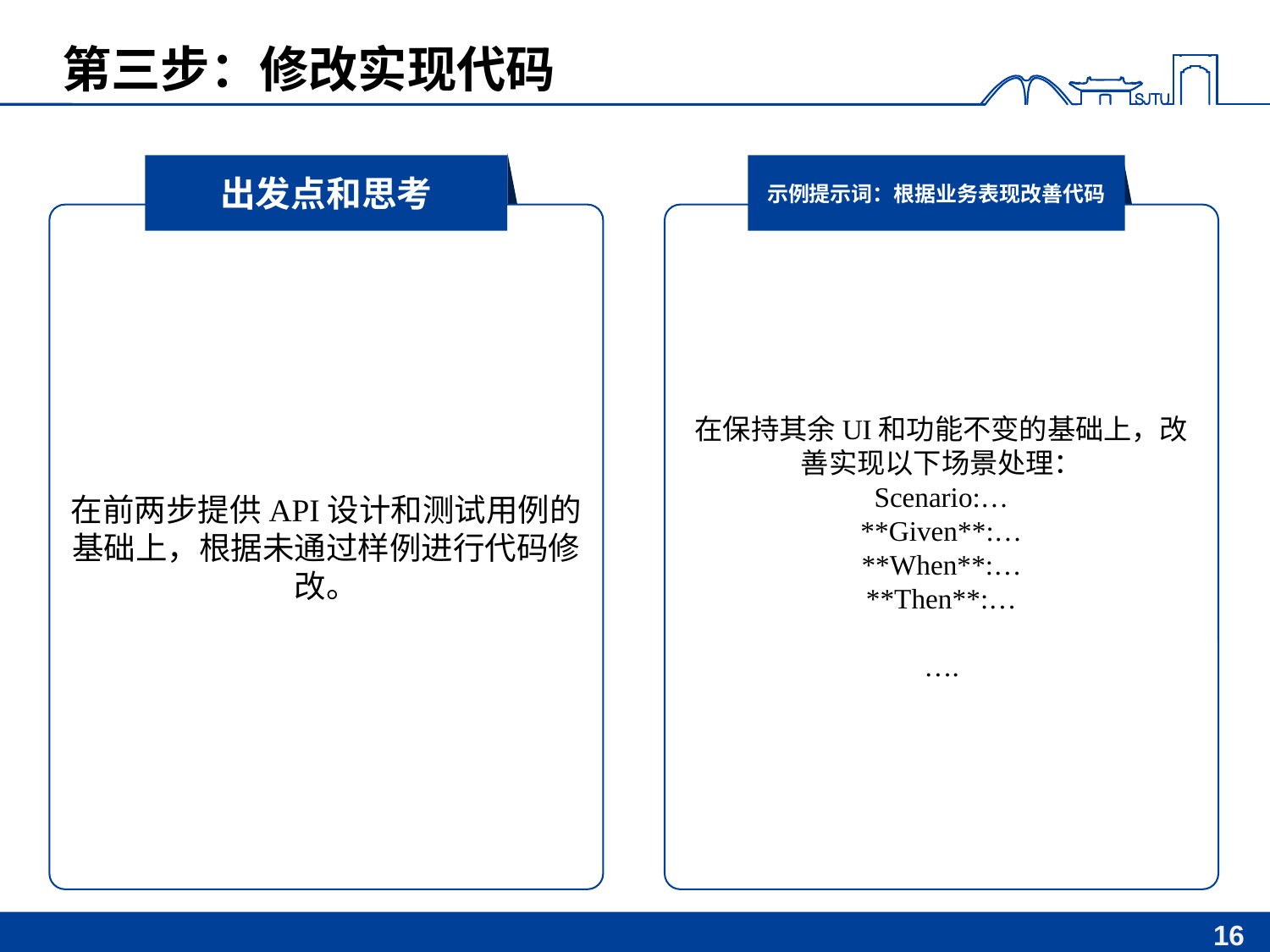

# 第三步：修改实现代码

出发点和思考
示例提示词：根据业务表现改善代码

在前两步提供API设计和测试用例的基础上，根据未通过样例进行代码修改。
在保持其余UI和功能不变的基础上，改善实现以下场景处理：
Scenario:…
**Given**:…
**When**:…
**Then**:…

….